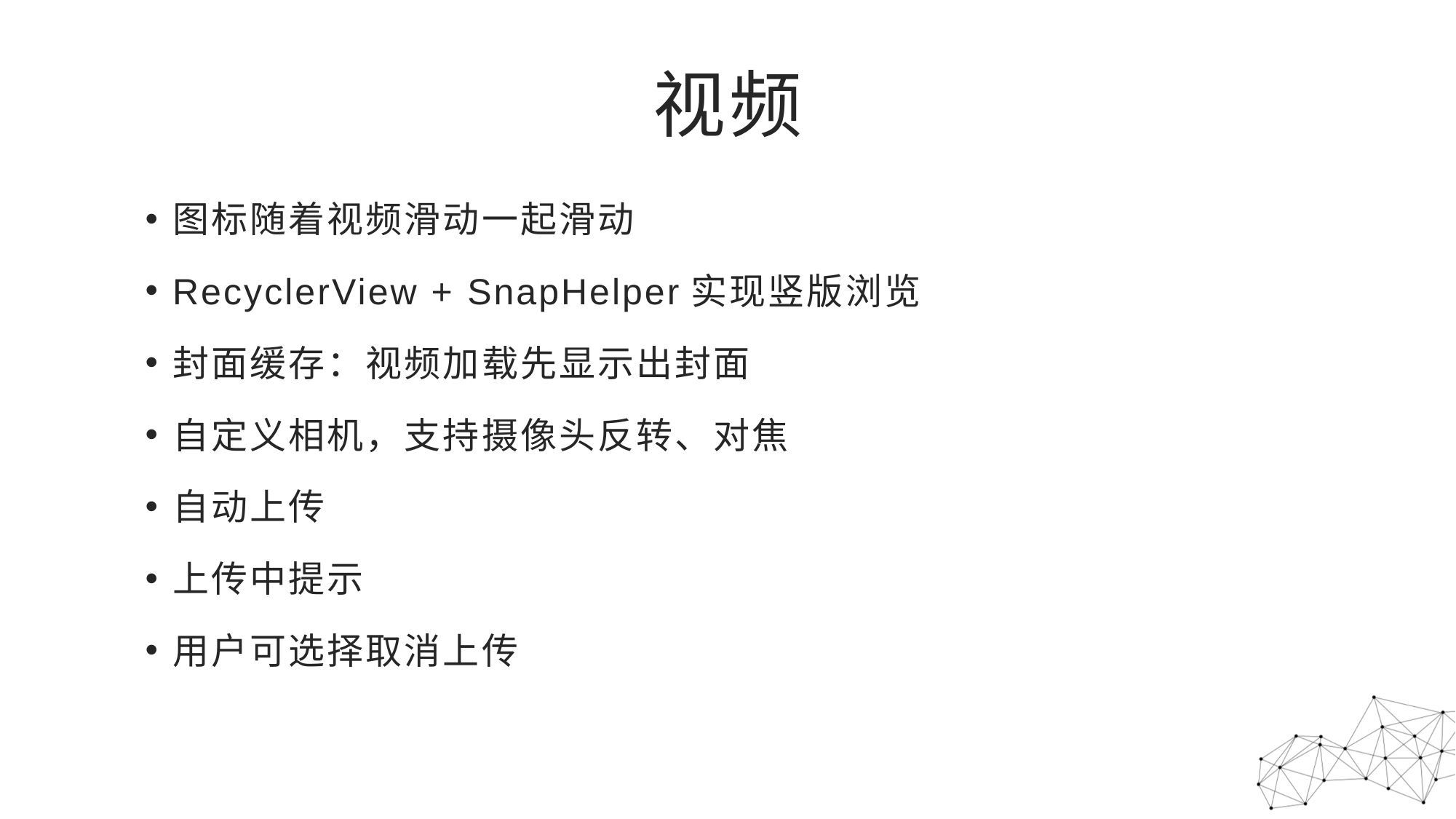

# 视频
图标随着视频滑动一起滑动
RecyclerView + SnapHelper实现竖版浏览
封面缓存：视频加载先显示出封面
自定义相机，支持摄像头反转、对焦
自动上传
上传中提示
用户可选择取消上传